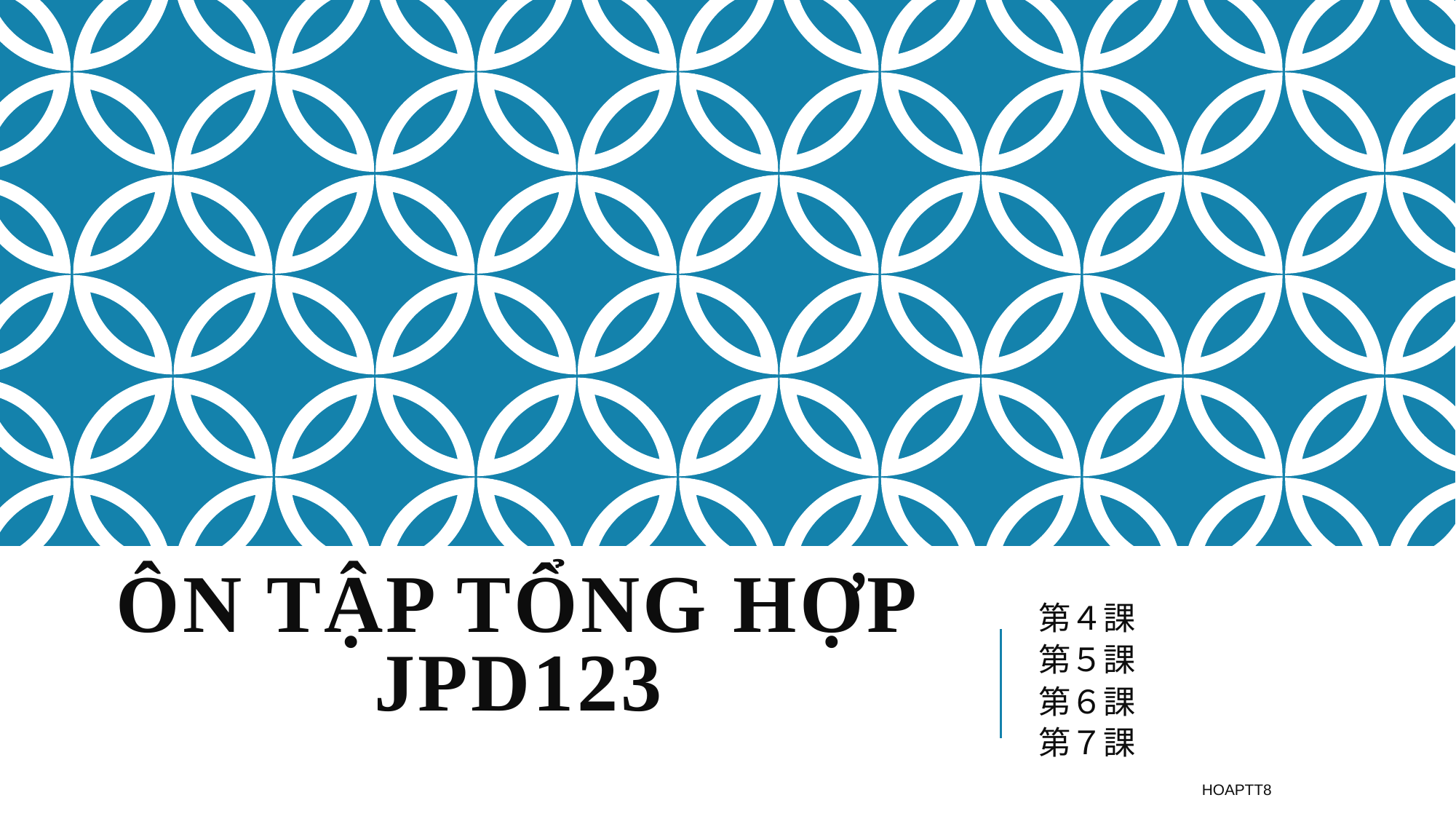

# Ôn tập tổng hợp JPD123
第４課
第５課
第６課
第７課
hoaptt8